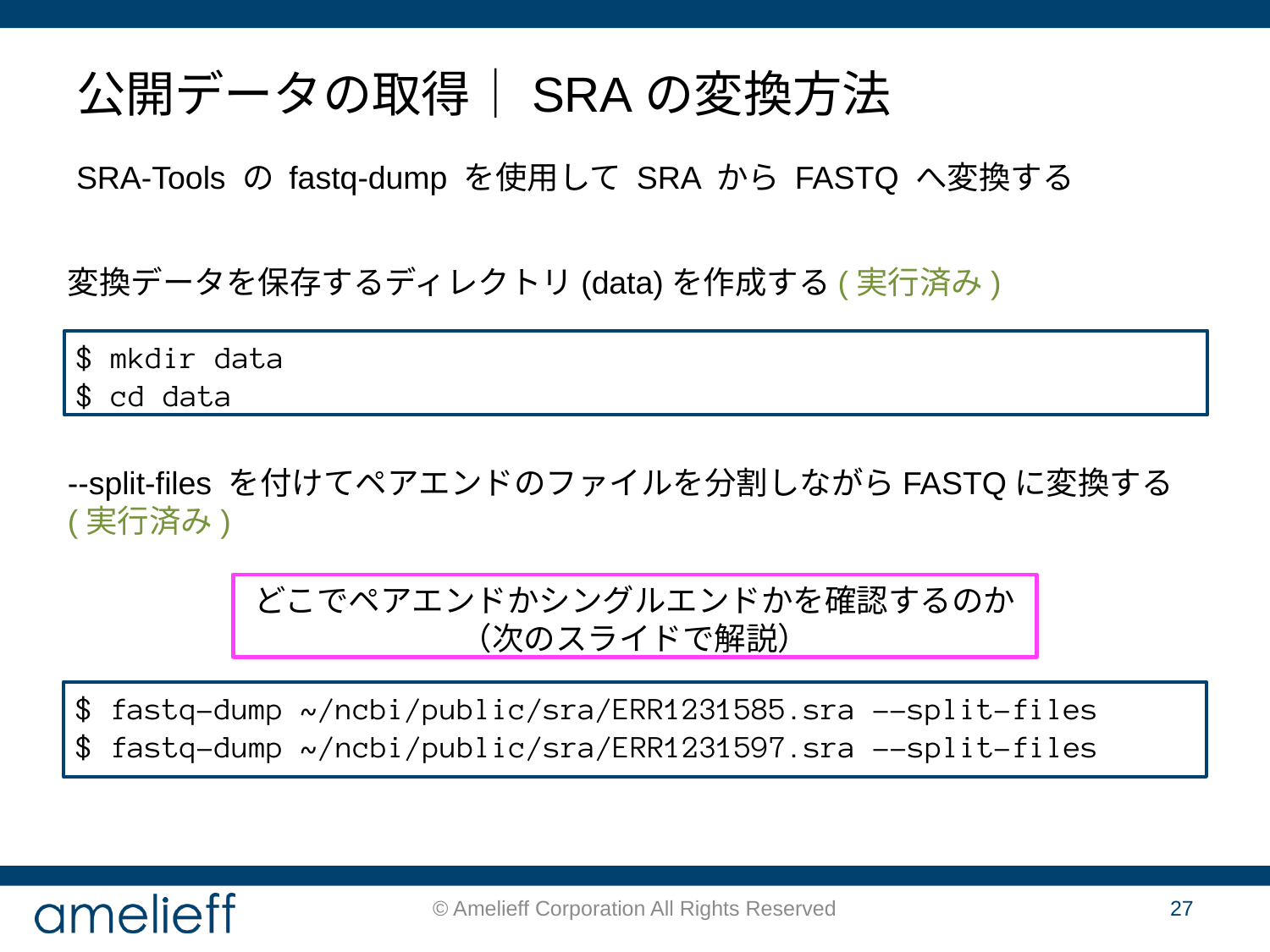

# 公開データの取得｜SRAの変換方法
SRA-Tools の fastq-dump を使用して SRA から FASTQ へ変換する
変換データを保存するディレクトリ(data)を作成する(実行済み)
$ mkdir data
$ cd data
--split-files を付けてペアエンドのファイルを分割しながらFASTQに変換する (実行済み)
どこでペアエンドかシングルエンドかを確認するのか（次のスライドで解説）
$ fastq-dump ~/ncbi/public/sra/ERR1231585.sra --split-files
$ fastq-dump ~/ncbi/public/sra/ERR1231597.sra --split-files

© Amelieff Corporation All Rights Reserved
27